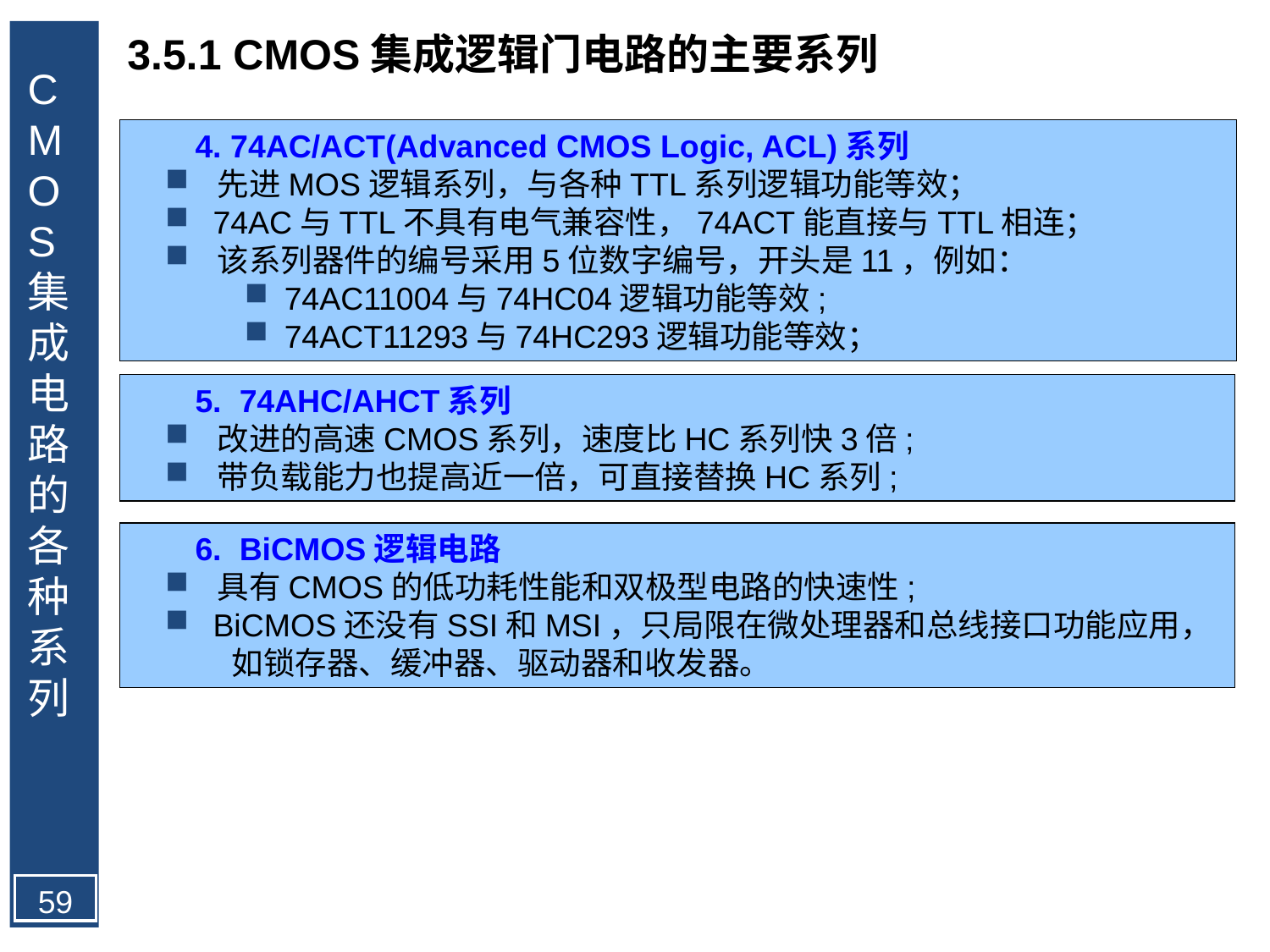

CMOS集成电路的各种系列
3.5.1 CMOS集成逻辑门电路的主要系列
4. 74AC/ACT(Advanced CMOS Logic, ACL)系列
  先进MOS逻辑系列，与各种TTL系列逻辑功能等效；
  74AC与TTL不具有电气兼容性，74ACT能直接与TTL相连；
  该系列器件的编号采用5位数字编号，开头是11，例如：
74AC11004与74HC04逻辑功能等效;
74ACT11293与74HC293逻辑功能等效；
5.  74AHC/AHCT系列
  改进的高速CMOS系列，速度比HC系列快3倍;
  带负载能力也提高近一倍，可直接替换HC系列;
6.  BiCMOS逻辑电路
  具有CMOS的低功耗性能和双极型电路的快速性;
  BiCMOS还没有SSI和MSI，只局限在微处理器和总线接口功能应用，
    如锁存器、缓冲器、驱动器和收发器。
59